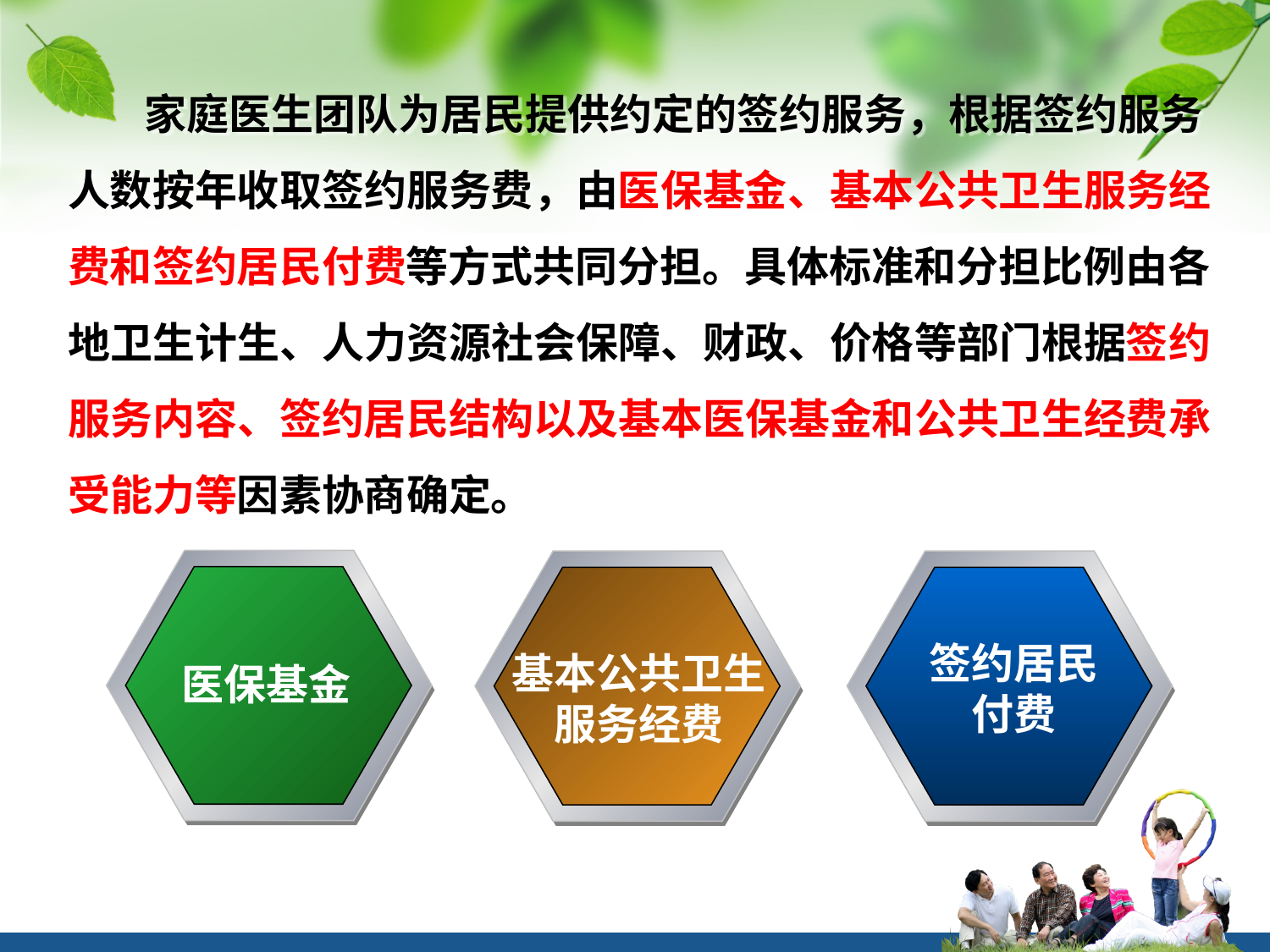

家庭医生团队为居民提供约定的签约服务，根据签约服务人数按年收取签约服务费，由医保基金、基本公共卫生服务经费和签约居民付费等方式共同分担。具体标准和分担比例由各地卫生计生、人力资源社会保障、财政、价格等部门根据签约服务内容、签约居民结构以及基本医保基金和公共卫生经费承受能力等因素协商确定。

医保基金

基本公共卫生
服务经费

签约居民
付费